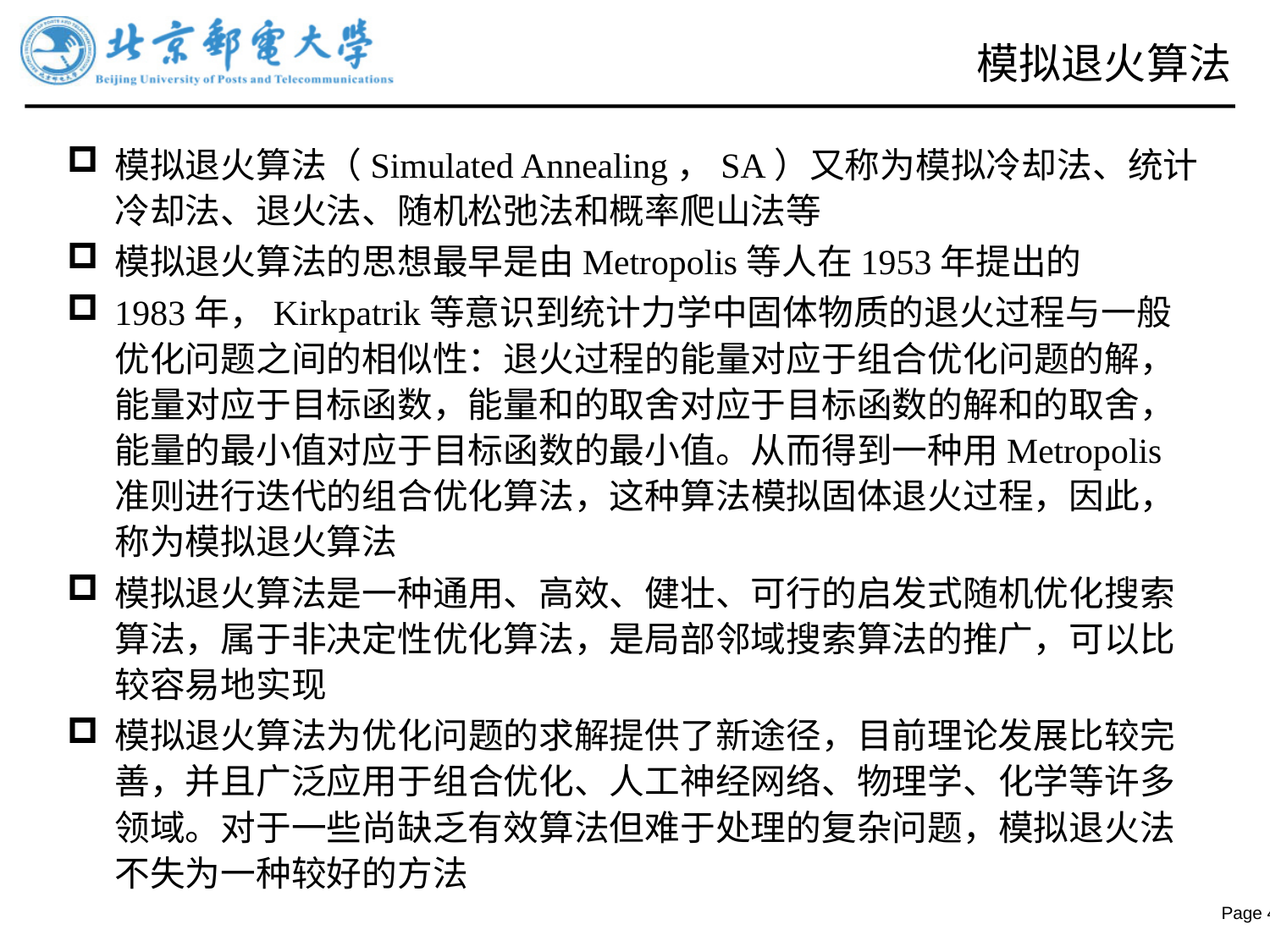

# 模拟退火算法
模拟退火算法（Simulated Annealing，SA）又称为模拟冷却法、统计冷却法、退火法、随机松弛法和概率爬山法等
模拟退火算法的思想最早是由Metropolis等人在1953年提出的
1983年，Kirkpatrik等意识到统计力学中固体物质的退火过程与一般优化问题之间的相似性：退火过程的能量对应于组合优化问题的解，能量对应于目标函数，能量和的取舍对应于目标函数的解和的取舍，能量的最小值对应于目标函数的最小值。从而得到一种用Metropolis准则进行迭代的组合优化算法，这种算法模拟固体退火过程，因此，称为模拟退火算法
模拟退火算法是一种通用、高效、健壮、可行的启发式随机优化搜索算法，属于非决定性优化算法，是局部邻域搜索算法的推广，可以比较容易地实现
模拟退火算法为优化问题的求解提供了新途径，目前理论发展比较完善，并且广泛应用于组合优化、人工神经网络、物理学、化学等许多领域。对于一些尚缺乏有效算法但难于处理的复杂问题，模拟退火法不失为一种较好的方法